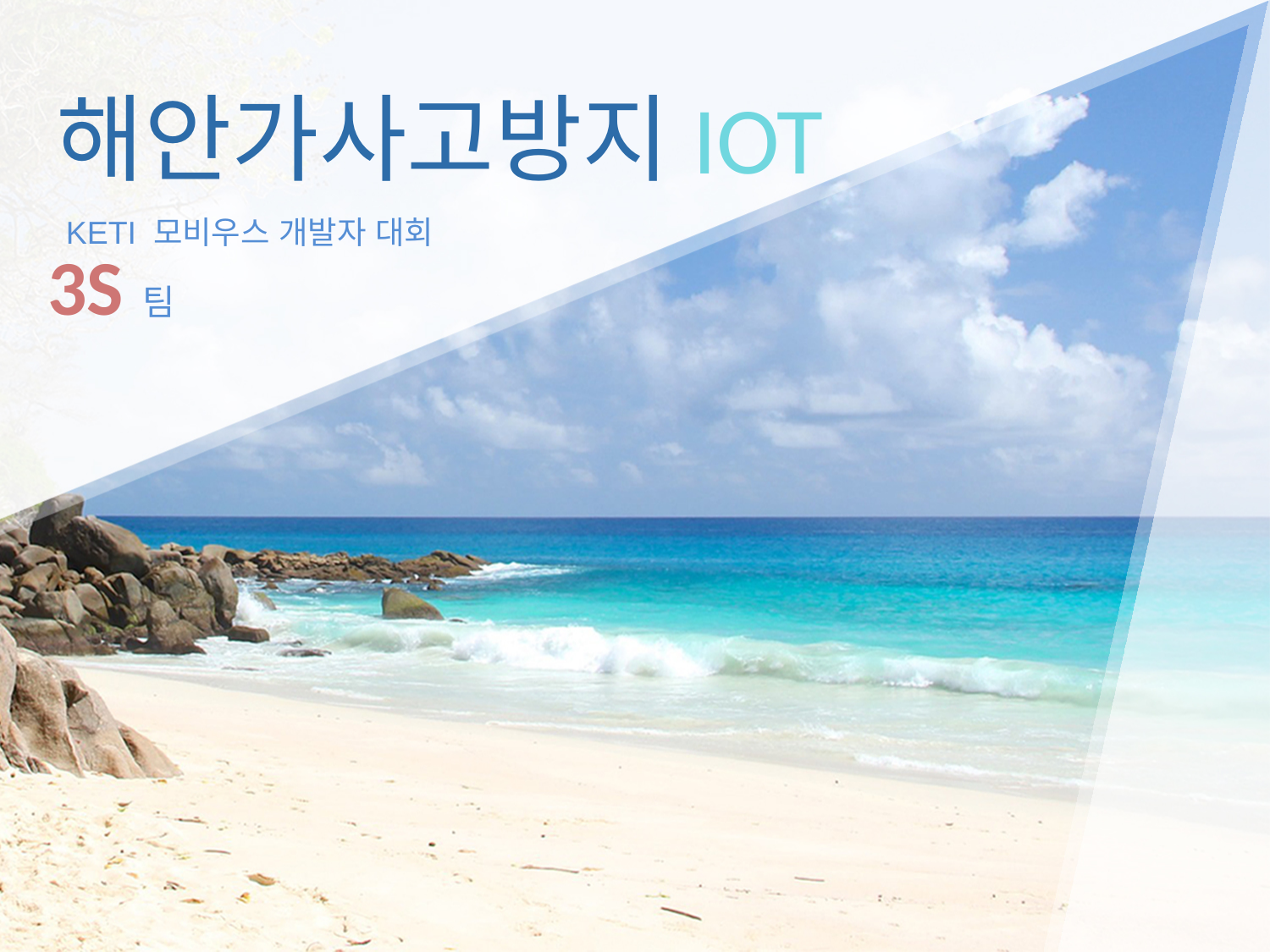

# 해안가사고방지IOT
KETI 모비우스 개발자 대회
3S 팀